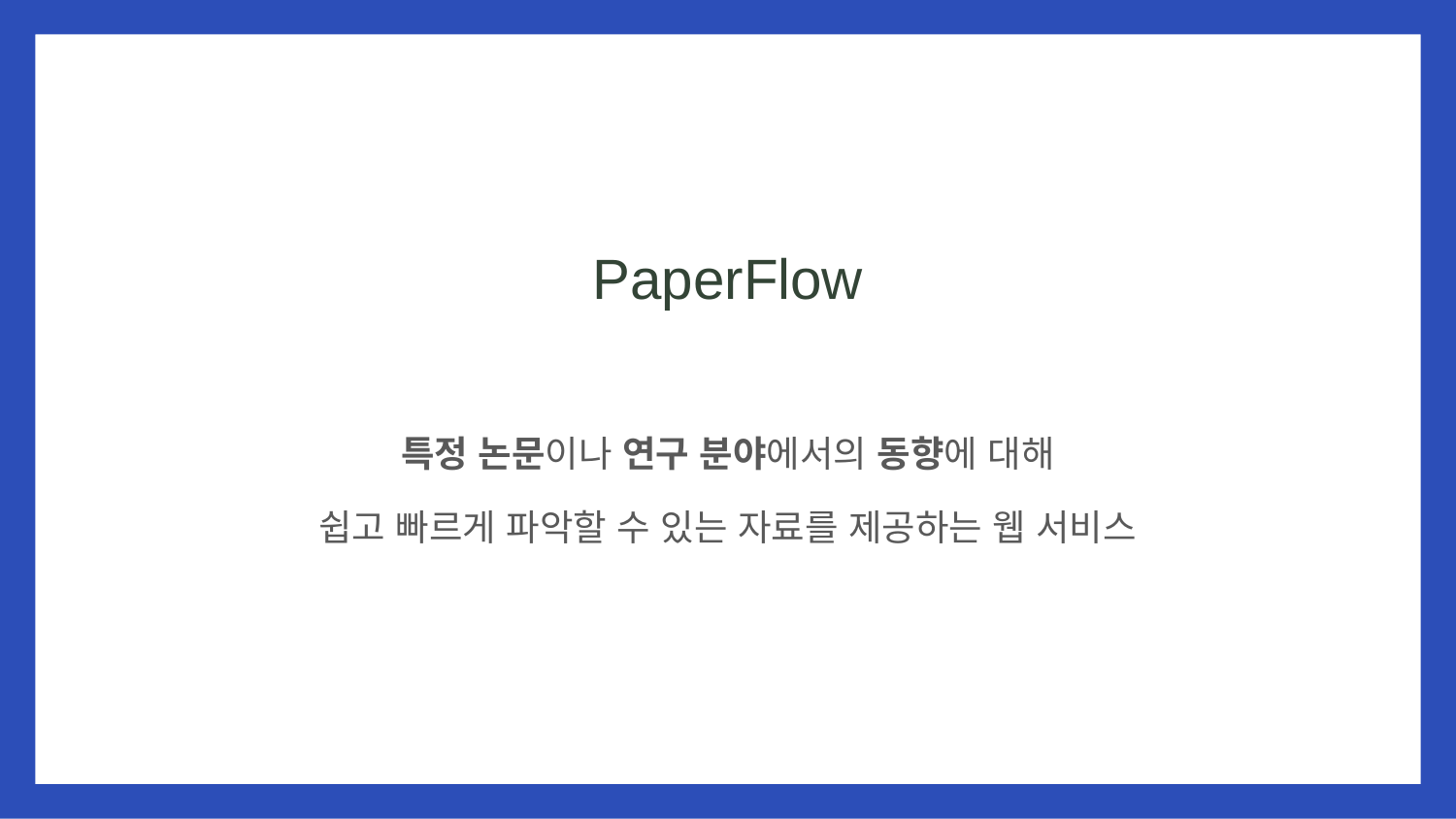

# PaperFlow
특정 논문이나 연구 분야에서의 동향에 대해
쉽고 빠르게 파악할 수 있는 자료를 제공하는 웹 서비스